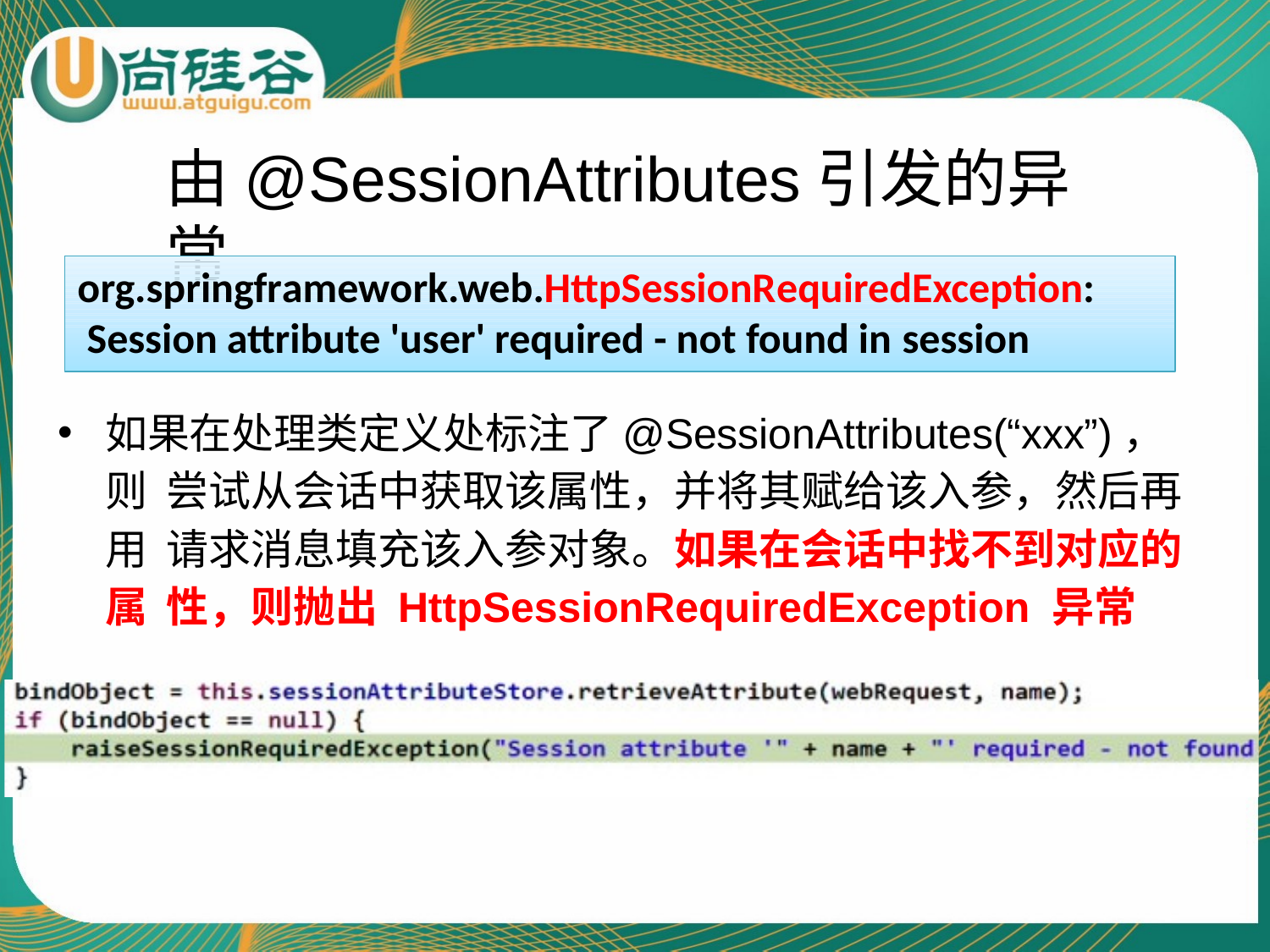

# 由@SessionAttributes引发的异常

org.springframework.web.HttpSessionRequiredException:  Session attribute 'user' required - not found in session
如果在处理类定义处标注了@SessionAttributes(“xxx”)，则  尝试从会话中获取该属性，并将其赋给该入参，然后再用  请求消息填充该入参对象。如果在会话中找不到对应的属  性，则抛出 HttpSessionRequiredException 异常